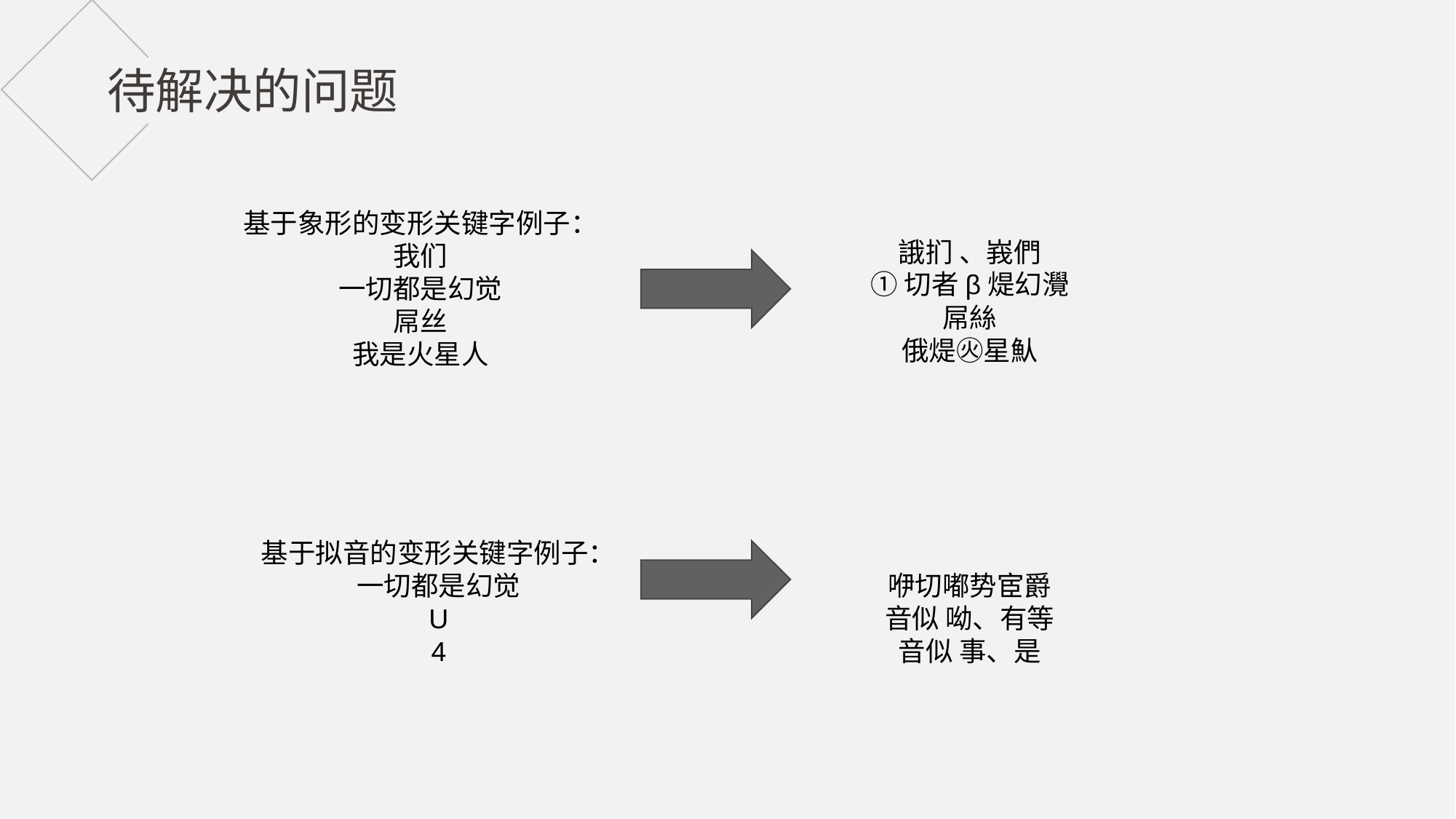

待解决的问题

誐扪 、峩們
①切者β煶幻灚
屌絲
俄煶㊋星魜
基于象形的变形关键字例子：
我们
一切都是幻觉
屌丝
我是火星人

咿切嘟势宦爵
音似 呦、有等
音似 事、是
基于拟音的变形关键字例子：
一切都是幻觉
U
4